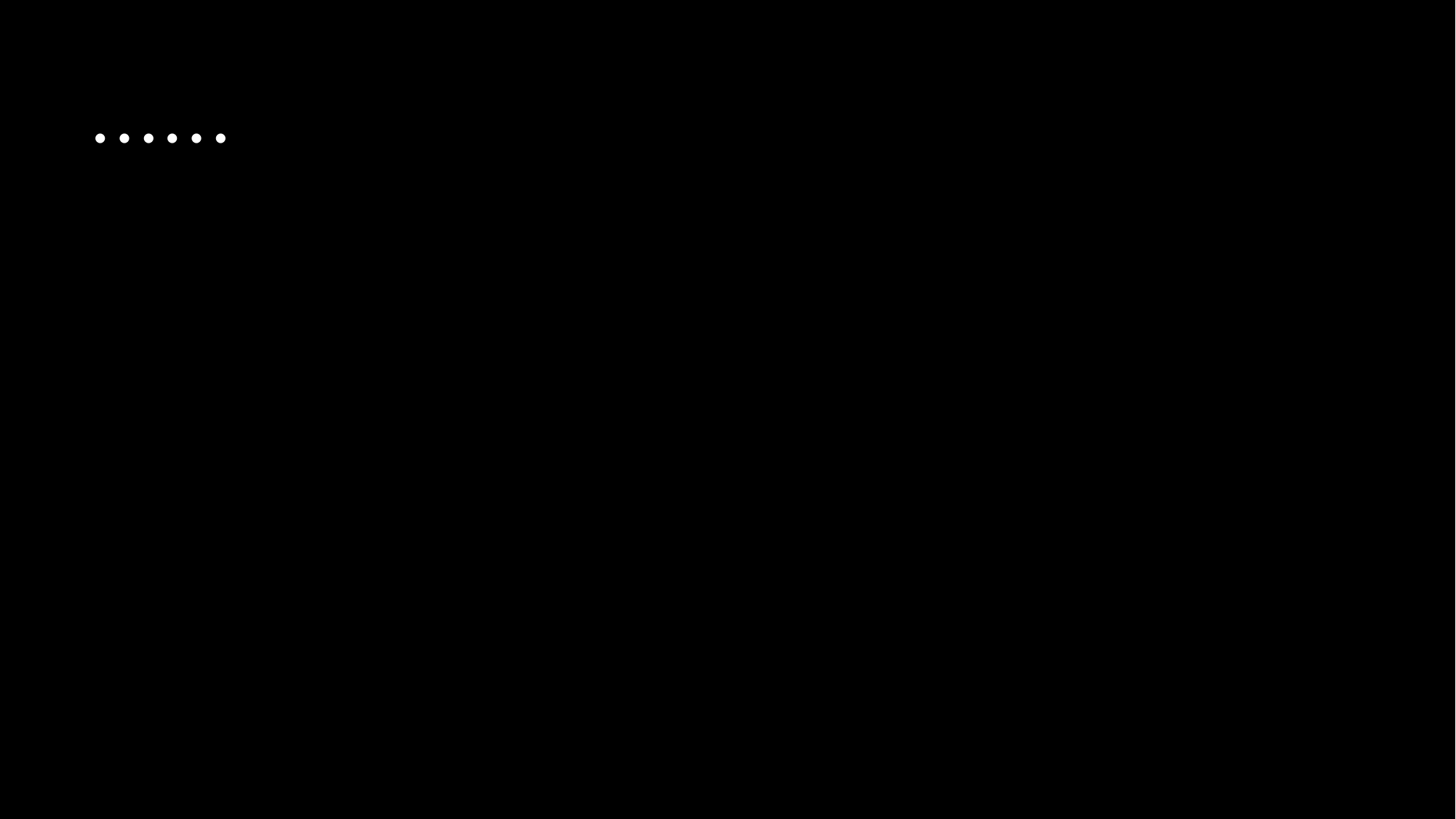

律今天没有睡着。
深呼吸。
他感到一点紧张。
如果时间到了还没……
可他也不知道怎么办。
谁又能掌控命运呢。
……，